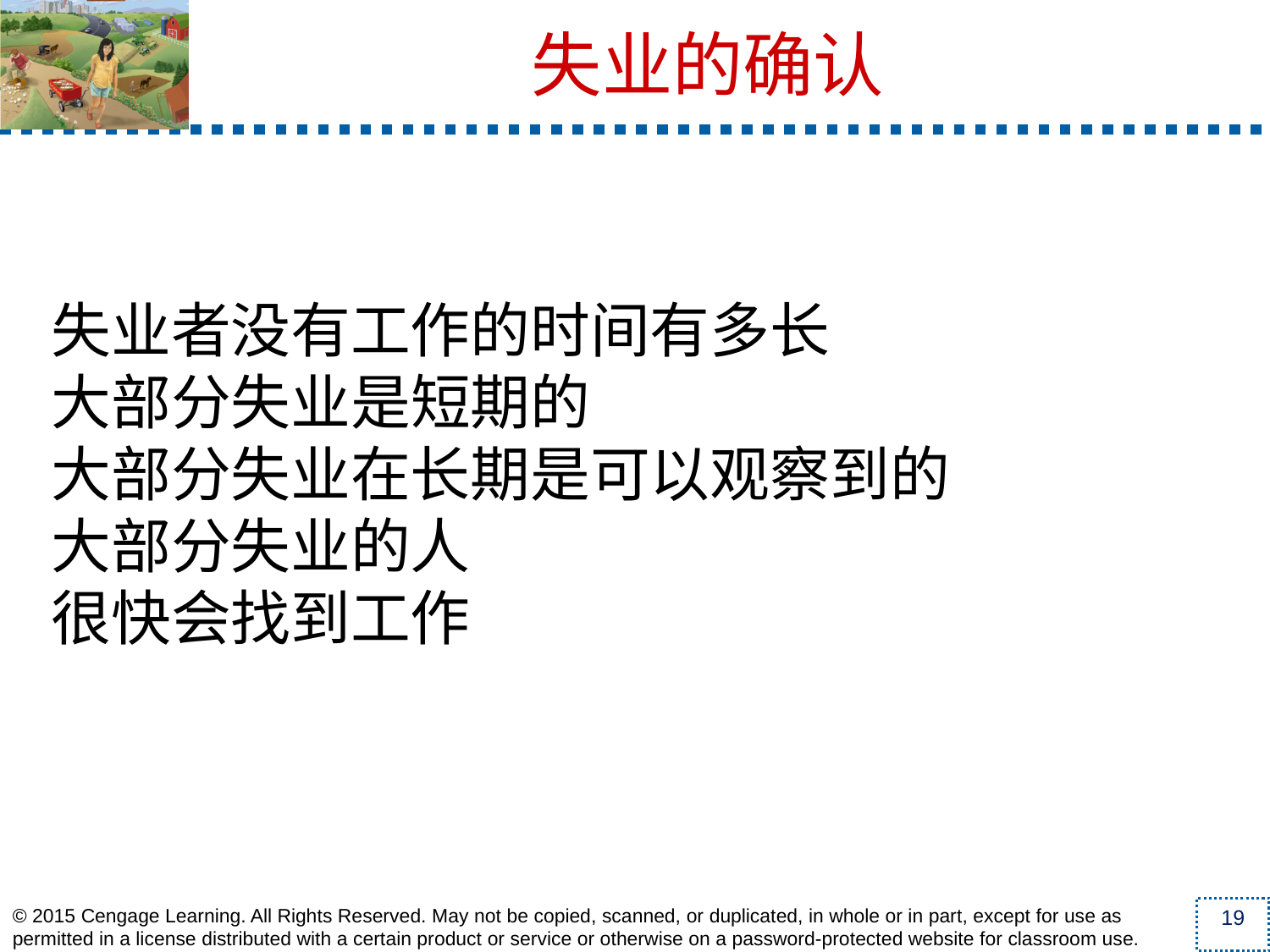

失业者没有工作的时间有多长
大部分失业是短期的
大部分失业在长期是可以观察到的
大部分失业的人
很快会找到工作
失业的确认
19
© 2015 Cengage Learning. All Rights Reserved. May not be copied, scanned, or duplicated, in whole or in part, except for use as permitted in a license distributed with a certain product or service or otherwise on a password-protected website for classroom use.